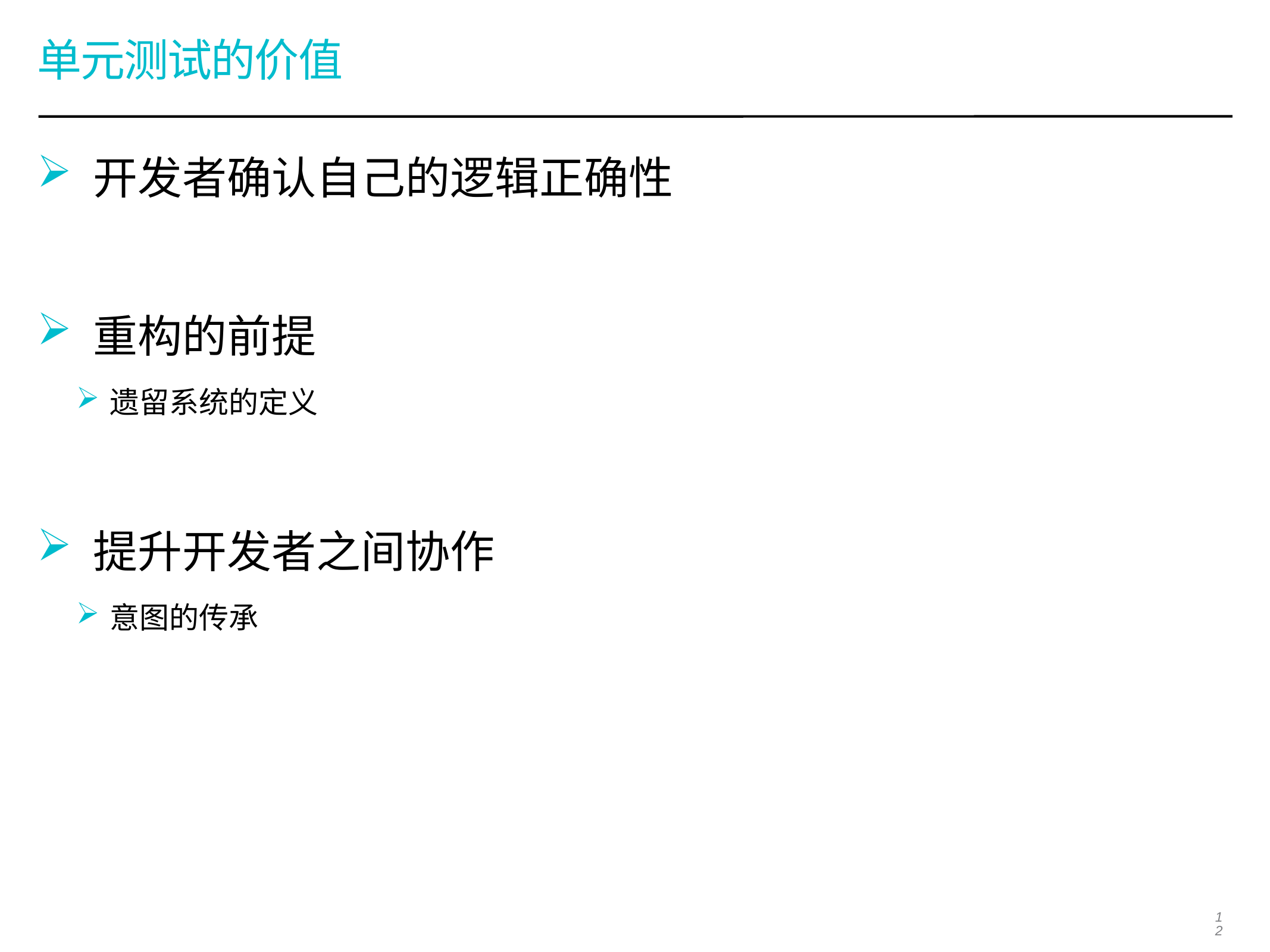

# 单元测试的价值
开发者确认自己的逻辑正确性

重构的前提
遗留系统的定义

提升开发者之间协作
意图的传承

12